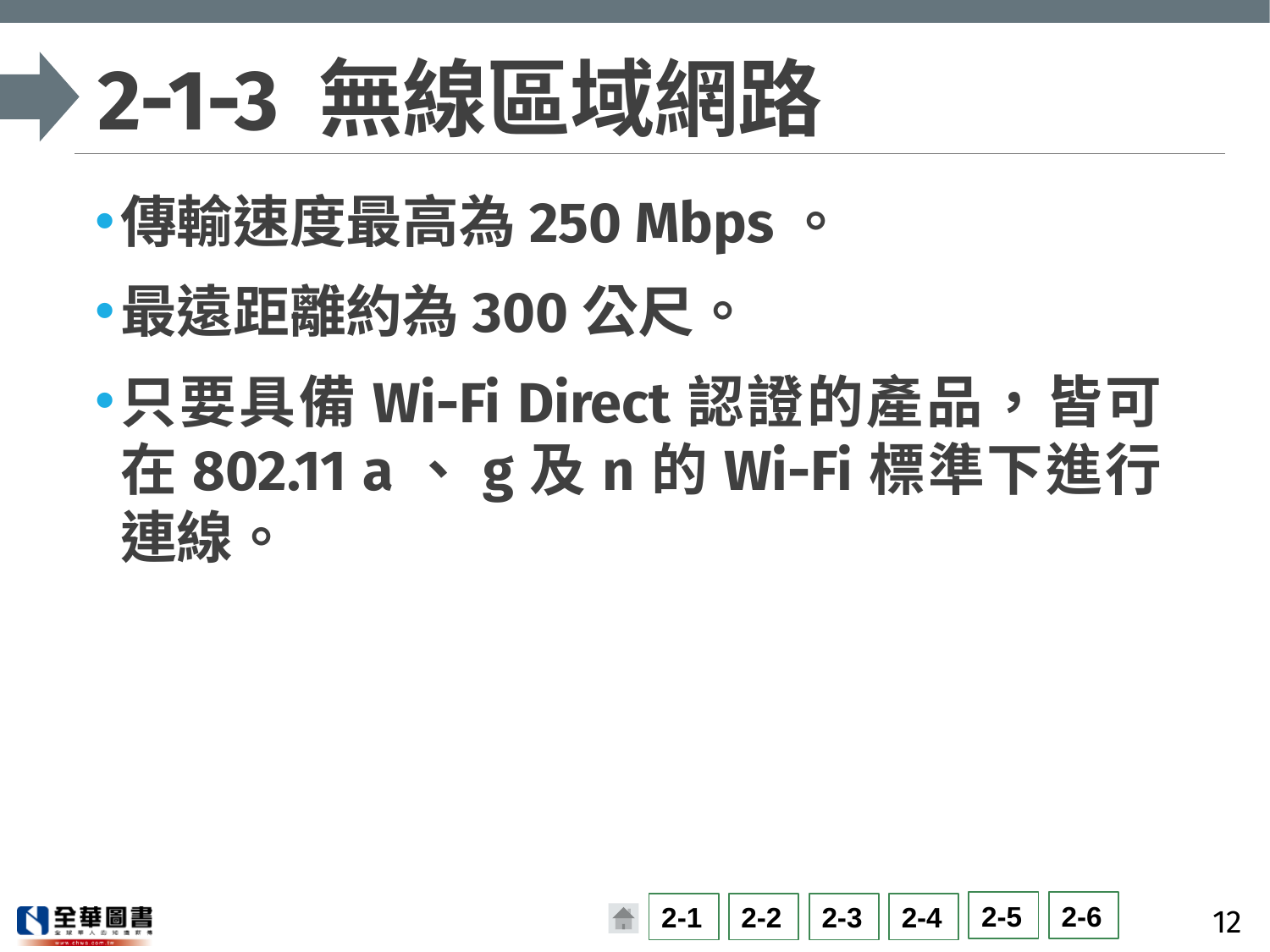

# 2-1-3 無線區域網路
傳輸速度最高為250 Mbps。
最遠距離約為300公尺。
只要具備Wi-Fi Direct認證的產品，皆可在802.11 a、g及n的Wi-Fi標準下進行連線。
12